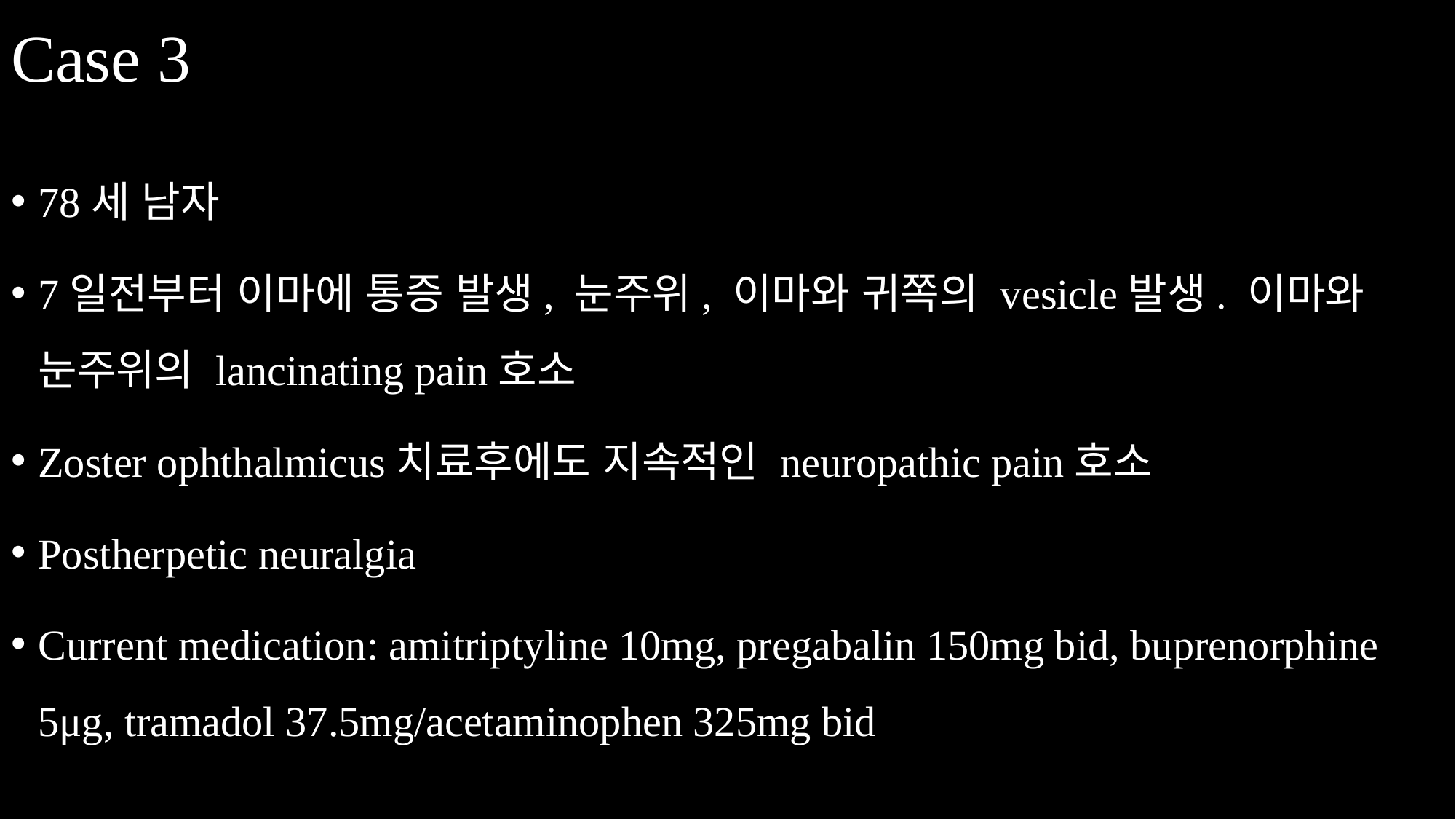

# Case 3
78세 남자
7일전부터 이마에 통증 발생, 눈주위, 이마와 귀쪽의 vesicle발생. 이마와 눈주위의 lancinating pain호소
Zoster ophthalmicus치료후에도 지속적인 neuropathic pain호소
Postherpetic neuralgia
Current medication: amitriptyline 10mg, pregabalin 150mg bid, buprenorphine 5μg, tramadol 37.5mg/acetaminophen 325mg bid